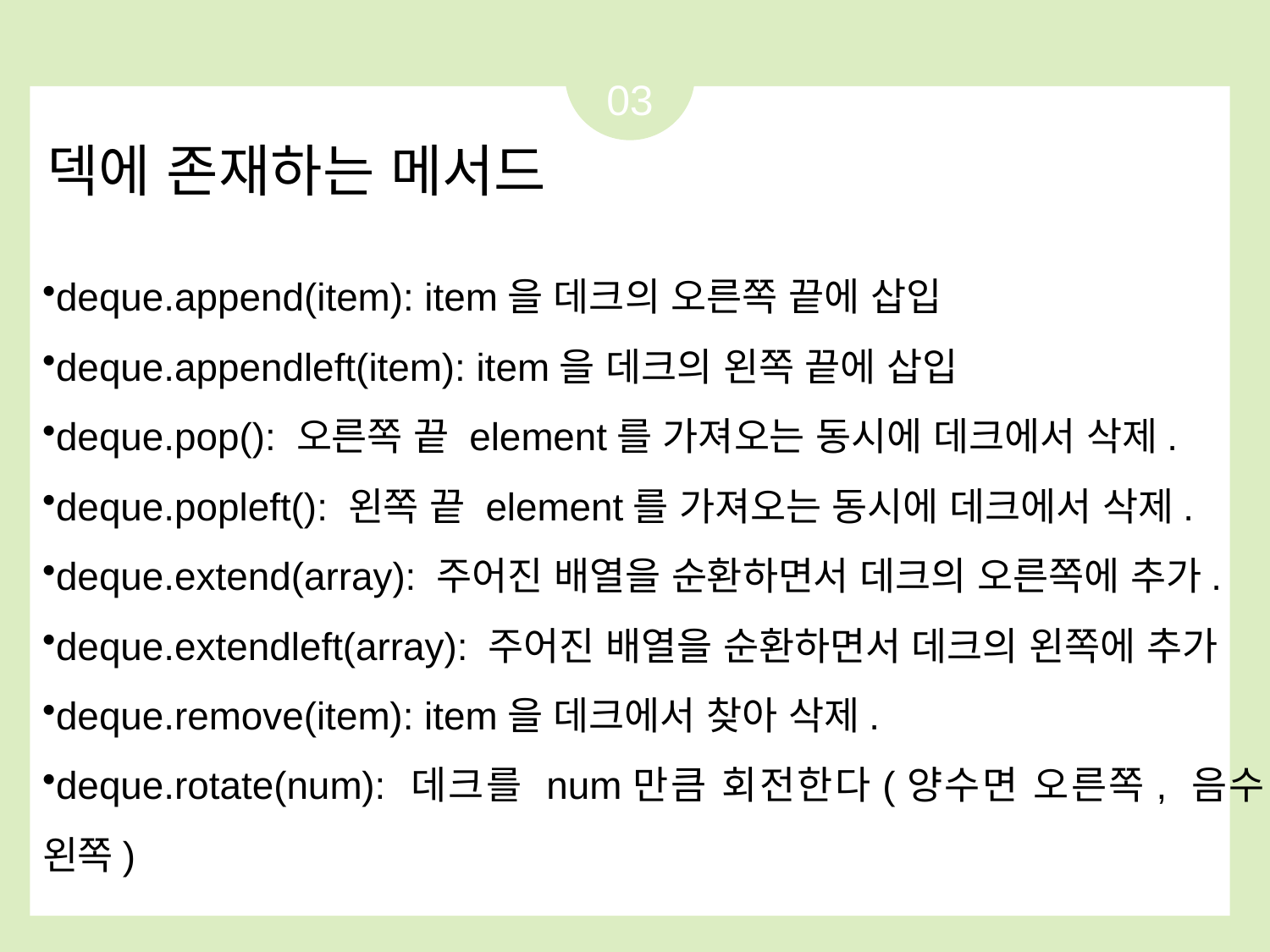

03

덱에 존재하는 메서드

deque.append(item): item을 데크의 오른쪽 끝에 삽입
deque.appendleft(item): item을 데크의 왼쪽 끝에 삽입
deque.pop(): 오른쪽 끝 element를 가져오는 동시에 데크에서 삭제.
deque.popleft(): 왼쪽 끝 element를 가져오는 동시에 데크에서 삭제.
deque.extend(array): 주어진 배열을 순환하면서 데크의 오른쪽에 추가.
deque.extendleft(array): 주어진 배열을 순환하면서 데크의 왼쪽에 추가
deque.remove(item): item을 데크에서 찾아 삭제.
deque.rotate(num): 데크를 num만큼 회전한다(양수면 오른쪽, 음수면 왼쪽)